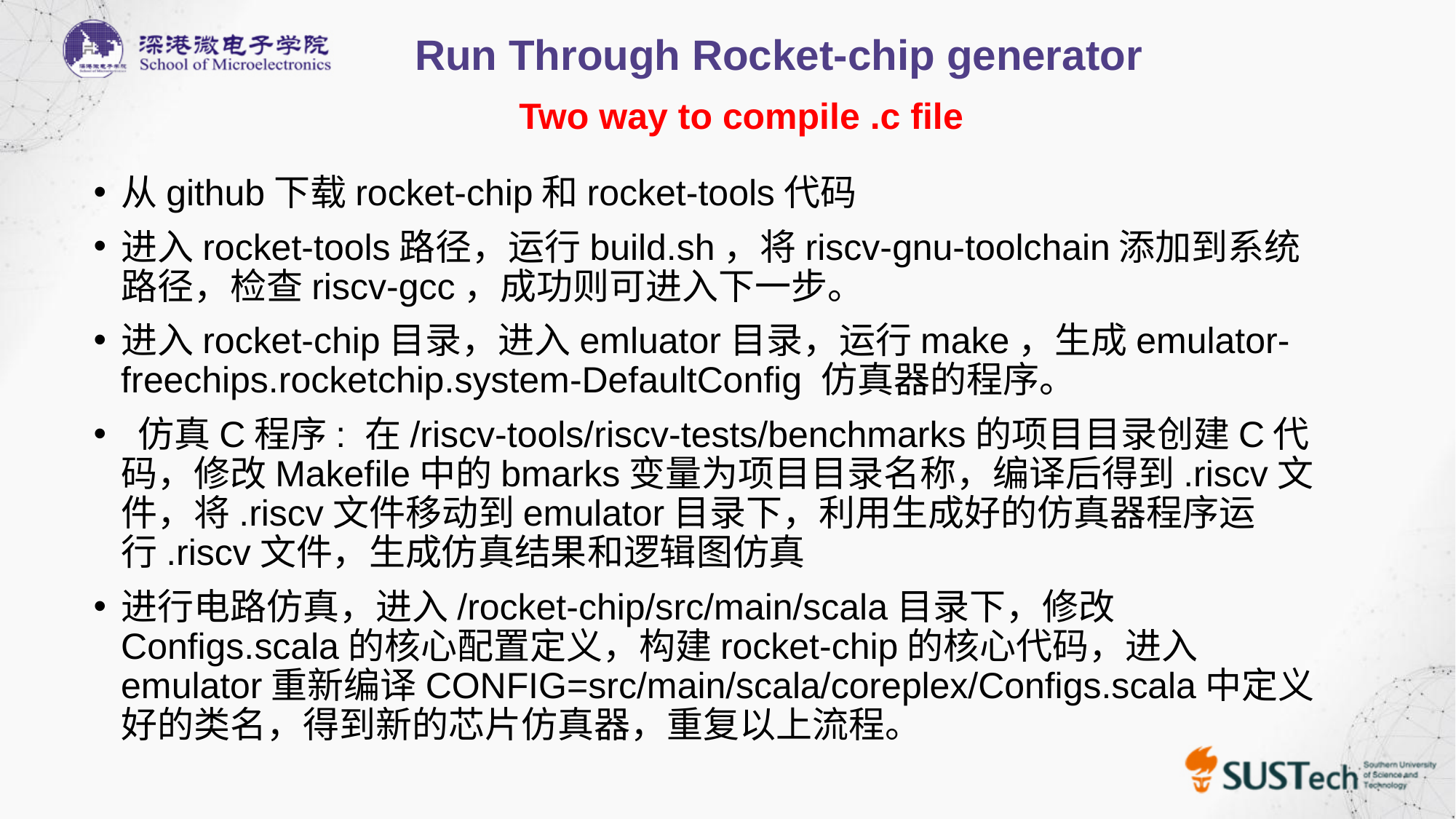

Run Through Rocket-chip generator
Two way to compile .c file
从github下载rocket-chip和rocket-tools代码
进入rocket-tools路径，运行build.sh，将riscv-gnu-toolchain添加到系统路径，检查riscv-gcc，成功则可进入下一步。
进入rocket-chip目录，进入emluator目录，运行make，生成emulator-freechips.rocketchip.system-DefaultConfig 仿真器的程序。
 仿真C程序: 在/riscv-tools/riscv-tests/benchmarks的项目目录创建C代码，修改Makefile中的bmarks变量为项目目录名称，编译后得到.riscv文件，将.riscv文件移动到emulator目录下，利用生成好的仿真器程序运行.riscv文件，生成仿真结果和逻辑图仿真
进行电路仿真，进入/rocket-chip/src/main/scala目录下，修改Configs.scala的核心配置定义，构建rocket-chip的核心代码，进入emulator重新编译CONFIG=src/main/scala/coreplex/Configs.scala中定义好的类名，得到新的芯片仿真器，重复以上流程。